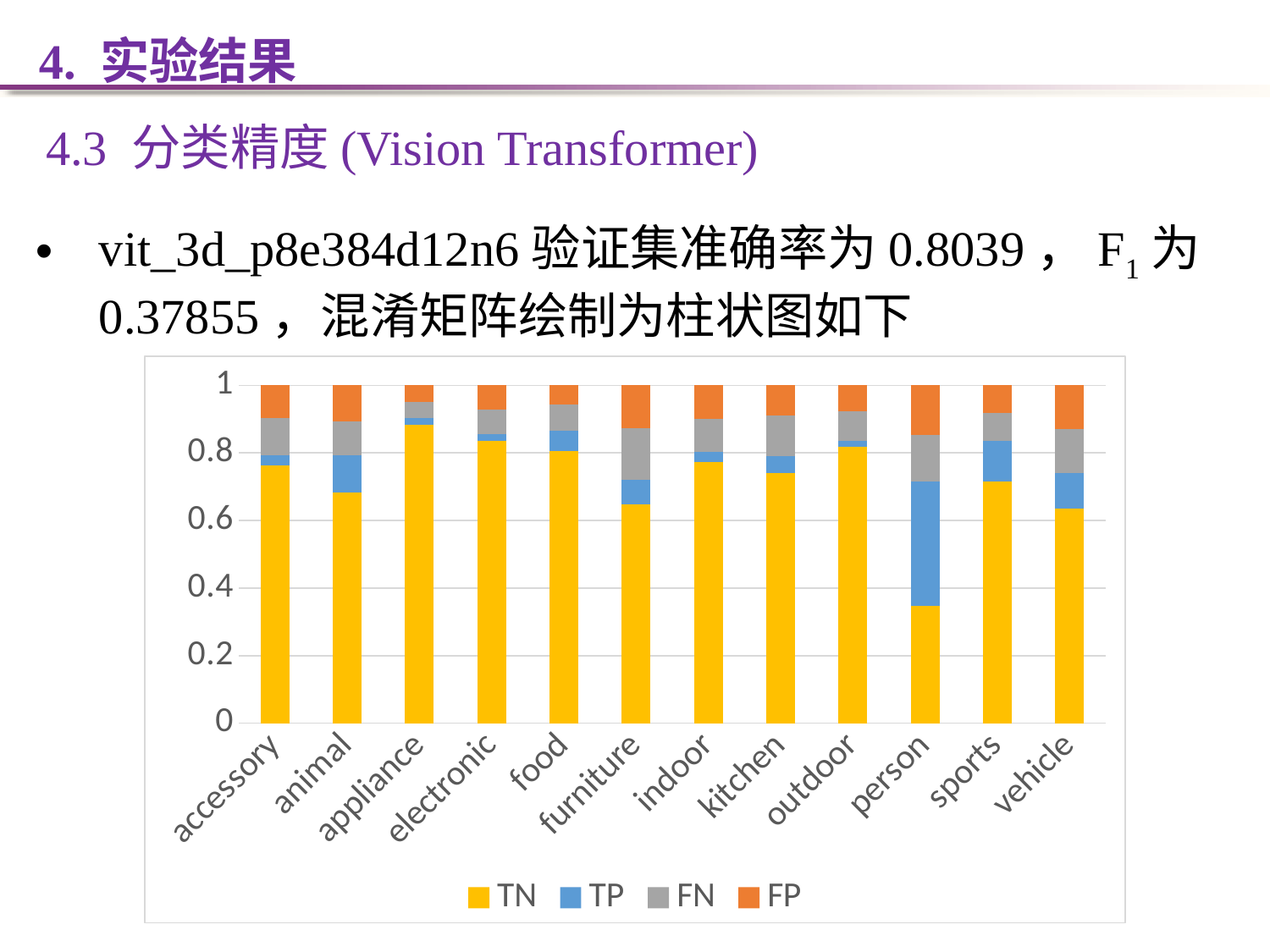

4. 实验结果
4.3 分类精度(Vision Transformer)
vit_3d_p8e384d12n6验证集准确率为0.8039，F1为0.37855，混淆矩阵绘制为柱状图如下

### Chart

| Category | TN | TP | FN | FP |
|---|---|---|---|---|
| accessory | 0.763 | 0.031 | 0.11 | 0.097 |
| animal | 0.683 | 0.109 | 0.102 | 0.107 |
| appliance | 0.883 | 0.019 | 0.049 | 0.049 |
| electronic | 0.836 | 0.02 | 0.073 | 0.072 |
| food | 0.806 | 0.059 | 0.077 | 0.058 |
| furniture | 0.648 | 0.071 | 0.153 | 0.129 |
| indoor | 0.773 | 0.029 | 0.099 | 0.099 |
| kitchen | 0.739 | 0.052 | 0.12 | 0.089 |
| outdoor | 0.817 | 0.019 | 0.086 | 0.078 |
| person | 0.348 | 0.366 | 0.138 | 0.148 |
| sports | 0.715 | 0.12 | 0.083 | 0.082 |
| vehicle | 0.636 | 0.105 | 0.13 | 0.129 |